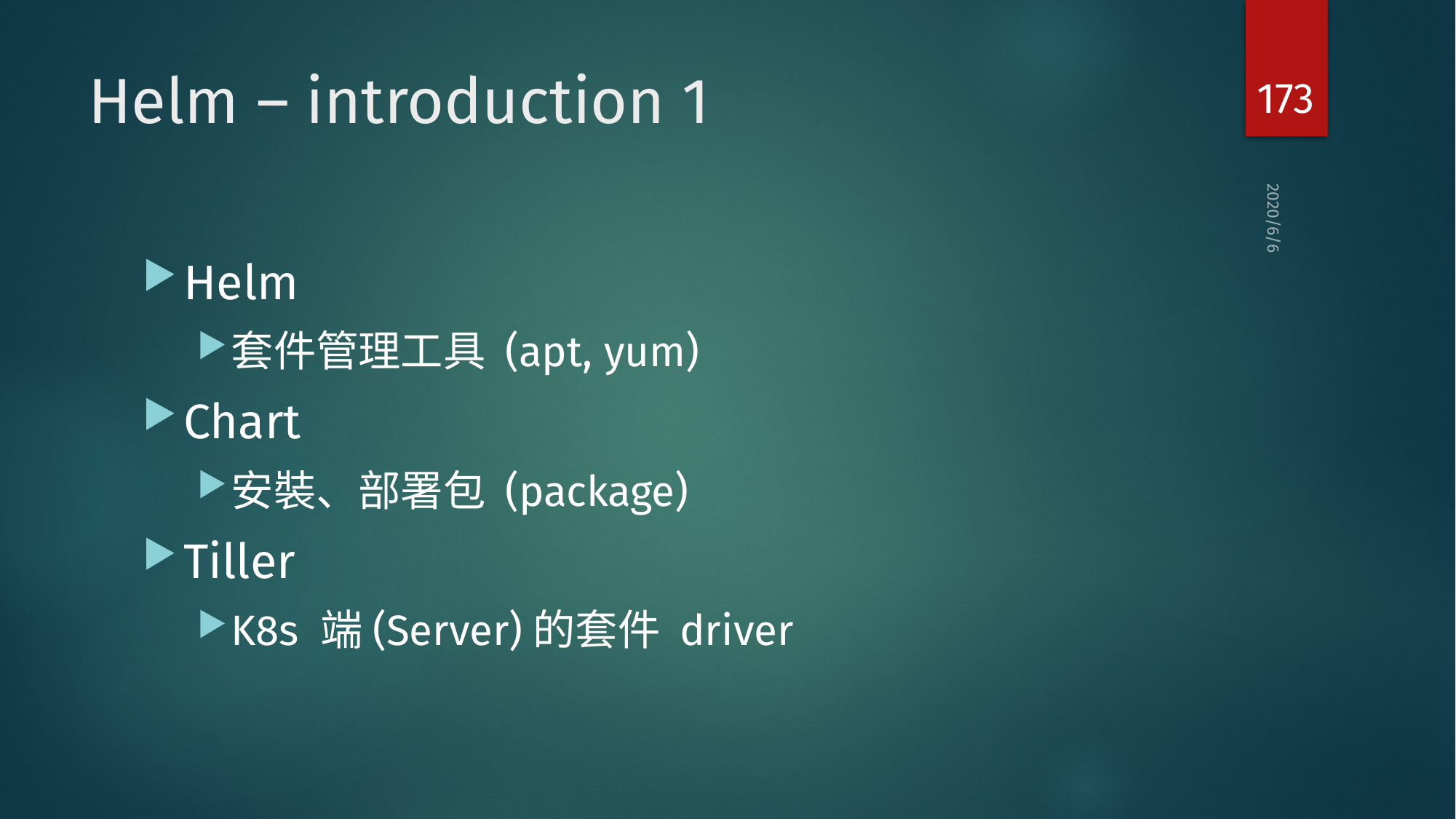

173
# Helm – introduction 1
2020/6/6
Helm
套件管理工具 (apt, yum)
Chart
安裝、部署包 (package)
Tiller
K8s 端(Server)的套件 driver